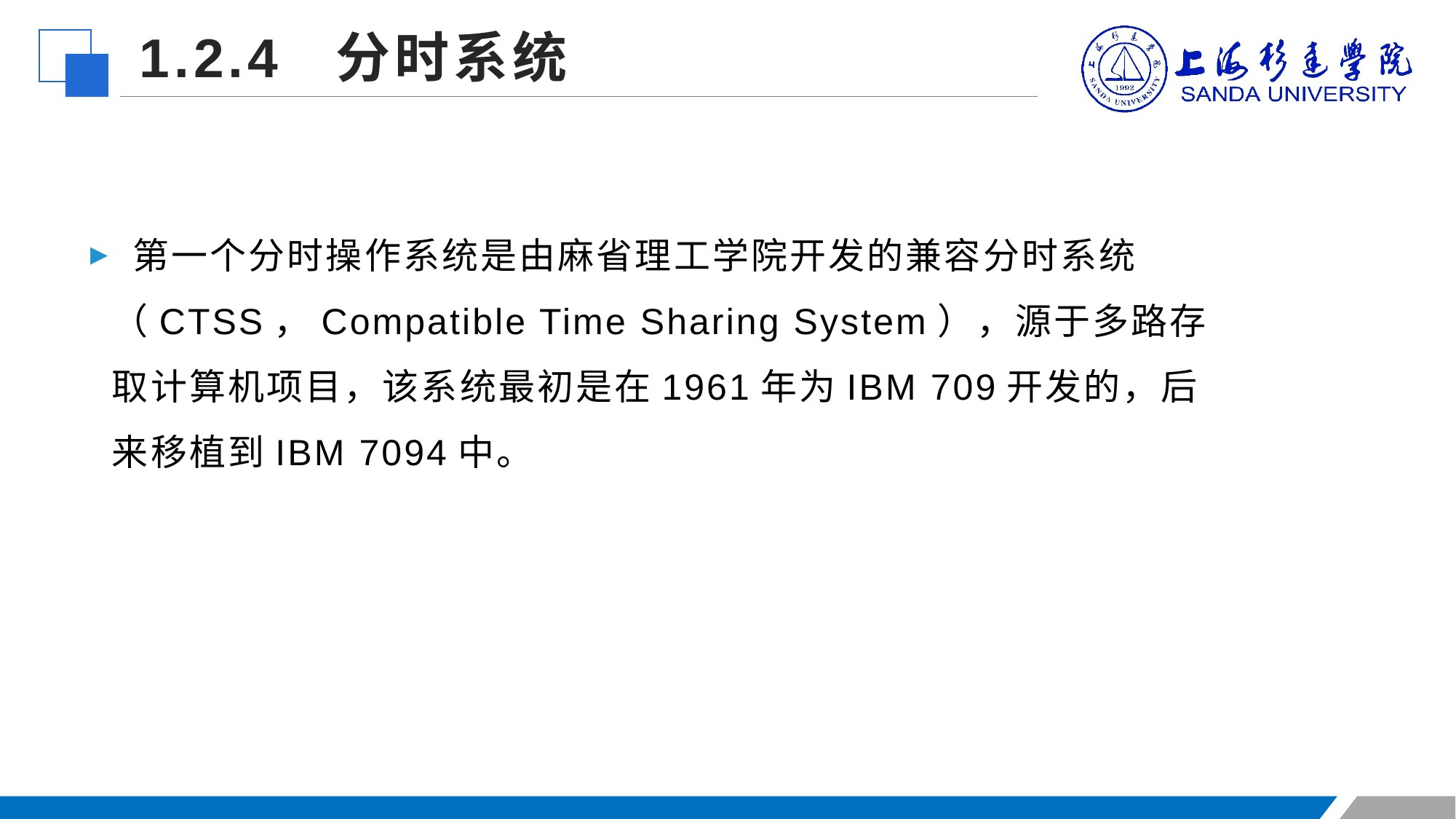

1.2.4  分时系统
 第一个分时操作系统是由麻省理工学院开发的兼容分时系统（CTSS，Compatible Time Sharing System），源于多路存取计算机项目，该系统最初是在1961年为IBM 709开发的，后来移植到IBM 7094中。